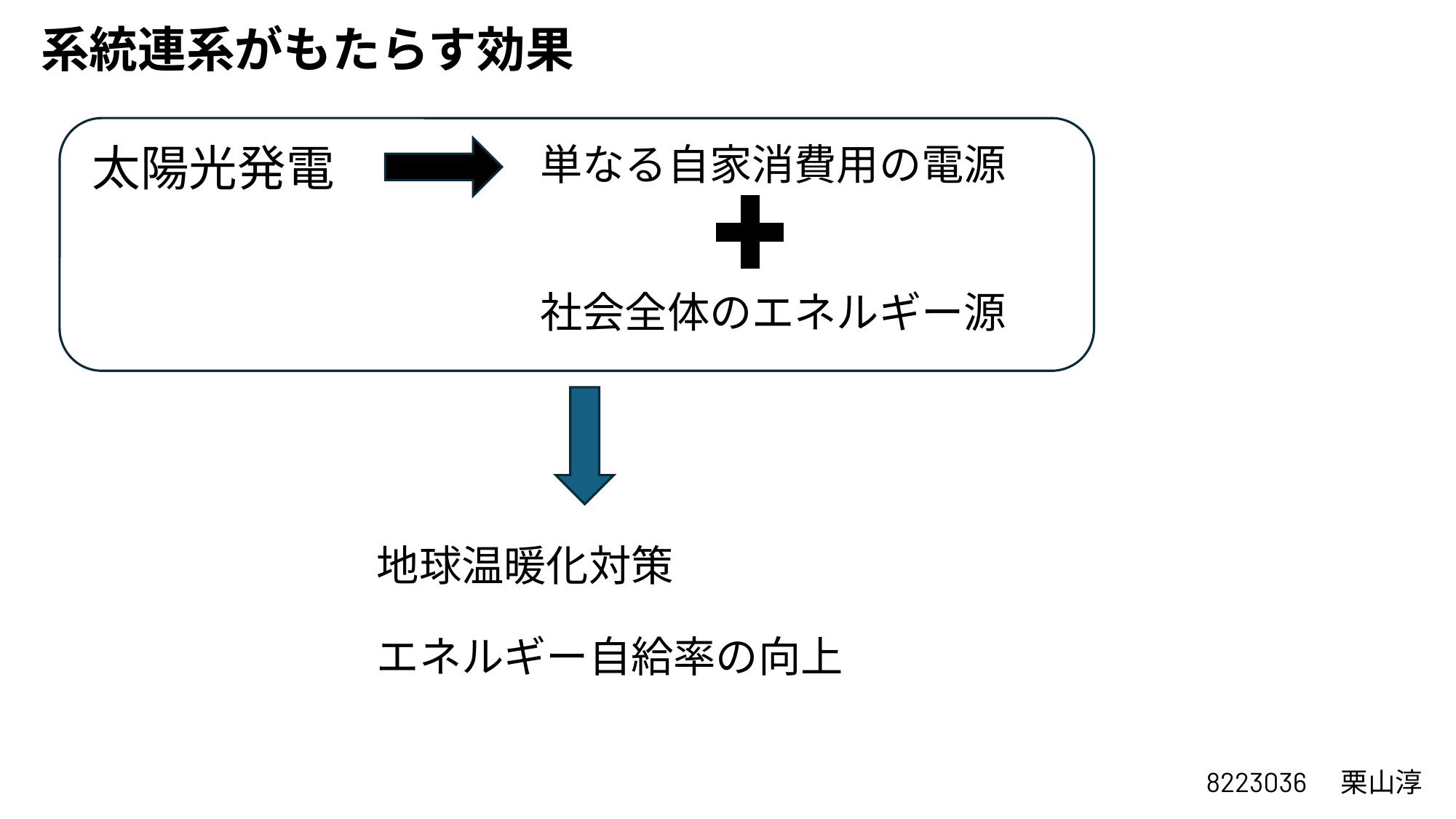

系統連系がもたらす効果

太陽光発電
単なる自家消費用の電源

社会全体のエネルギー源

地球温暖化対策
エネルギー自給率の向上
8223036　栗山淳